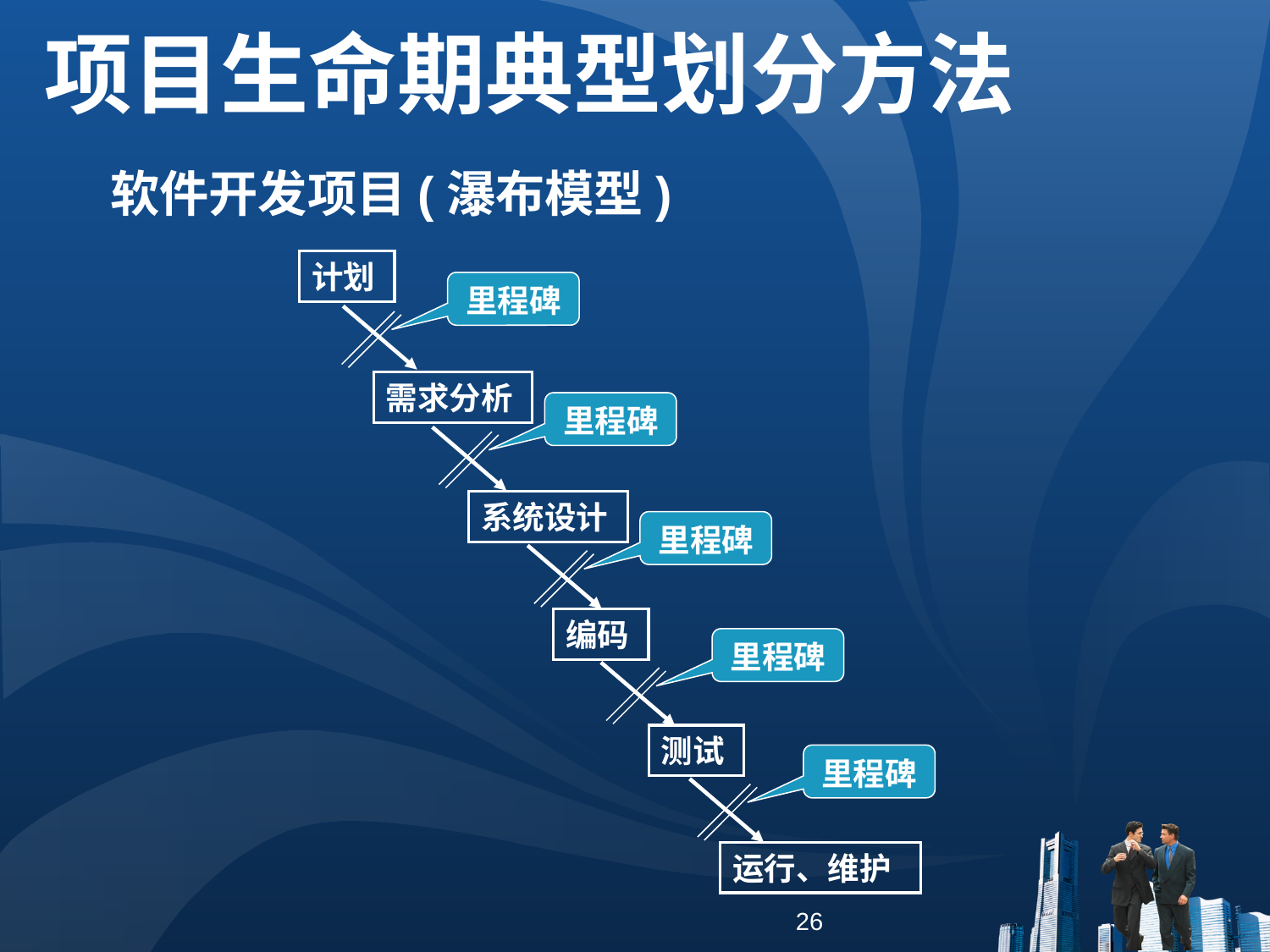

项目生命期典型划分方法
  软件开发项目(瀑布模型)
计划
里程碑

需求分析
里程碑

系统设计
里程碑

编码
里程碑

测试
里程碑

运行、维护
26